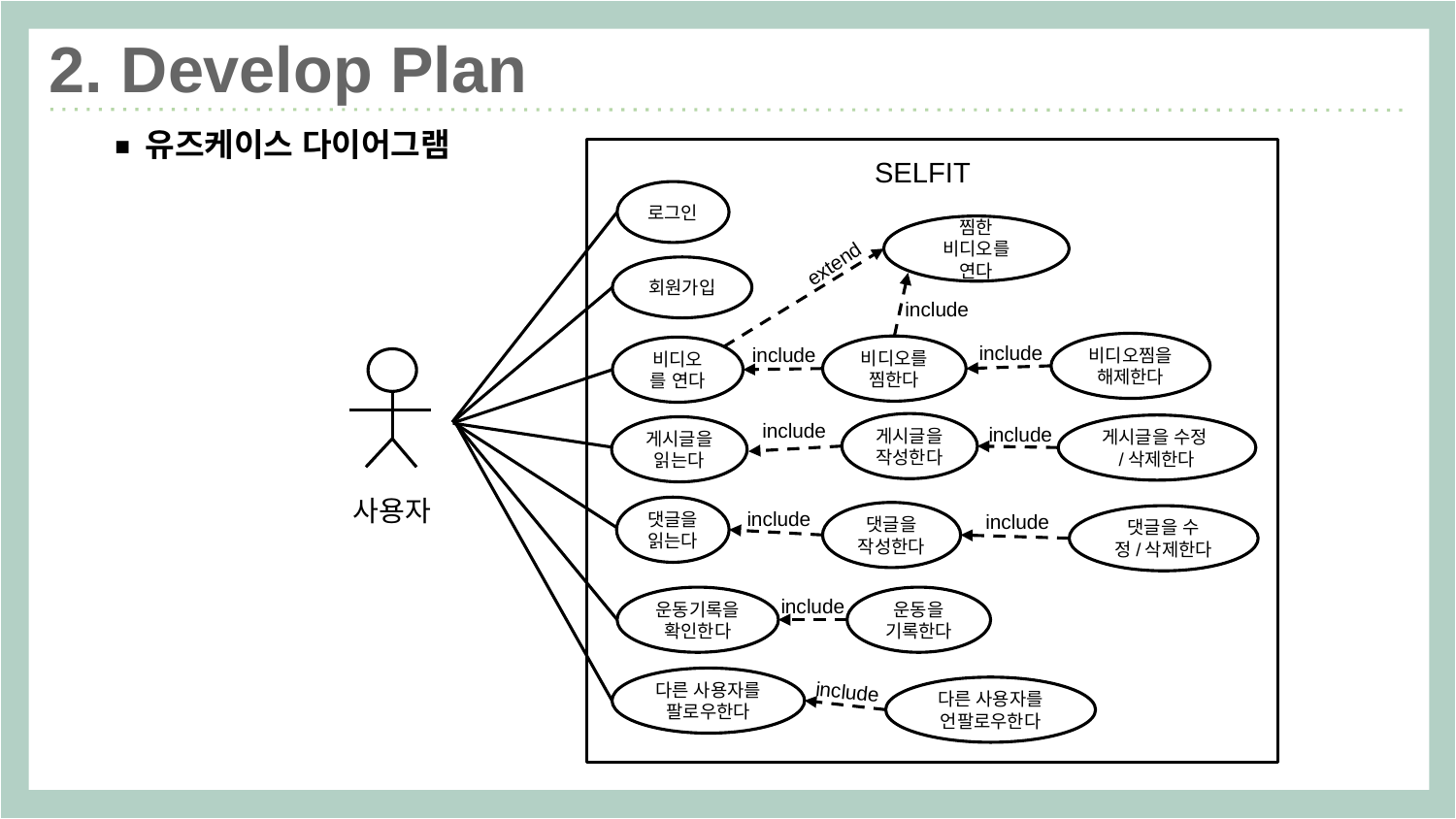

2. Develop Plan
◾ 유즈케이스 다이어그램

SELFIT
로그인
찜한 비디오를 연다
extend
회원가입
include
비디오찜을 해제한다
비디오를 찜한다
비디오를 연다
include
include

게시글을 작성한다
게시글을 수정/삭제한다
게시글을 읽는다
include
include
사용자
댓글을 읽는다
댓글을 작성한다
댓글을 수정/삭제한다
include
include
운동기록을 확인한다
운동을 기록한다
include
다른 사용자를 팔로우한다
다른 사용자를 언팔로우한다
include